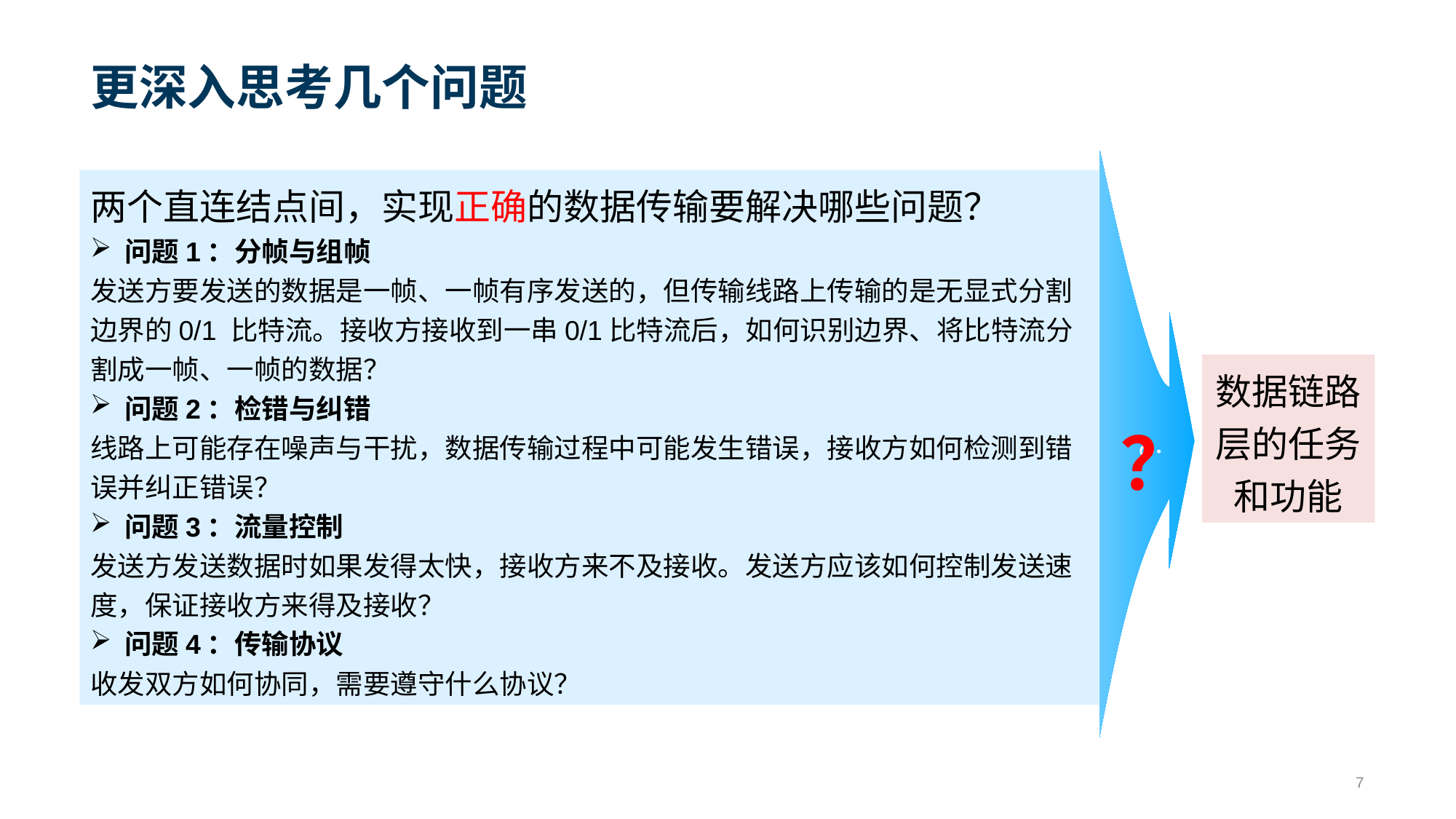

# 更深入思考几个问题
两个直连结点间，实现正确的数据传输要解决哪些问题？
问题1：分帧与组帧
发送方要发送的数据是一帧、一帧有序发送的，但传输线路上传输的是无显式分割边界的0/1 比特流。接收方接收到一串0/1比特流后，如何识别边界、将比特流分割成一帧、一帧的数据？
问题2：检错与纠错
线路上可能存在噪声与干扰，数据传输过程中可能发生错误，接收方如何检测到错误并纠正错误？
问题3：流量控制
发送方发送数据时如果发得太快，接收方来不及接收。发送方应该如何控制发送速度，保证接收方来得及接收？
问题4：传输协议
收发双方如何协同，需要遵守什么协议？
数据链路层的任务和功能
？
？
7